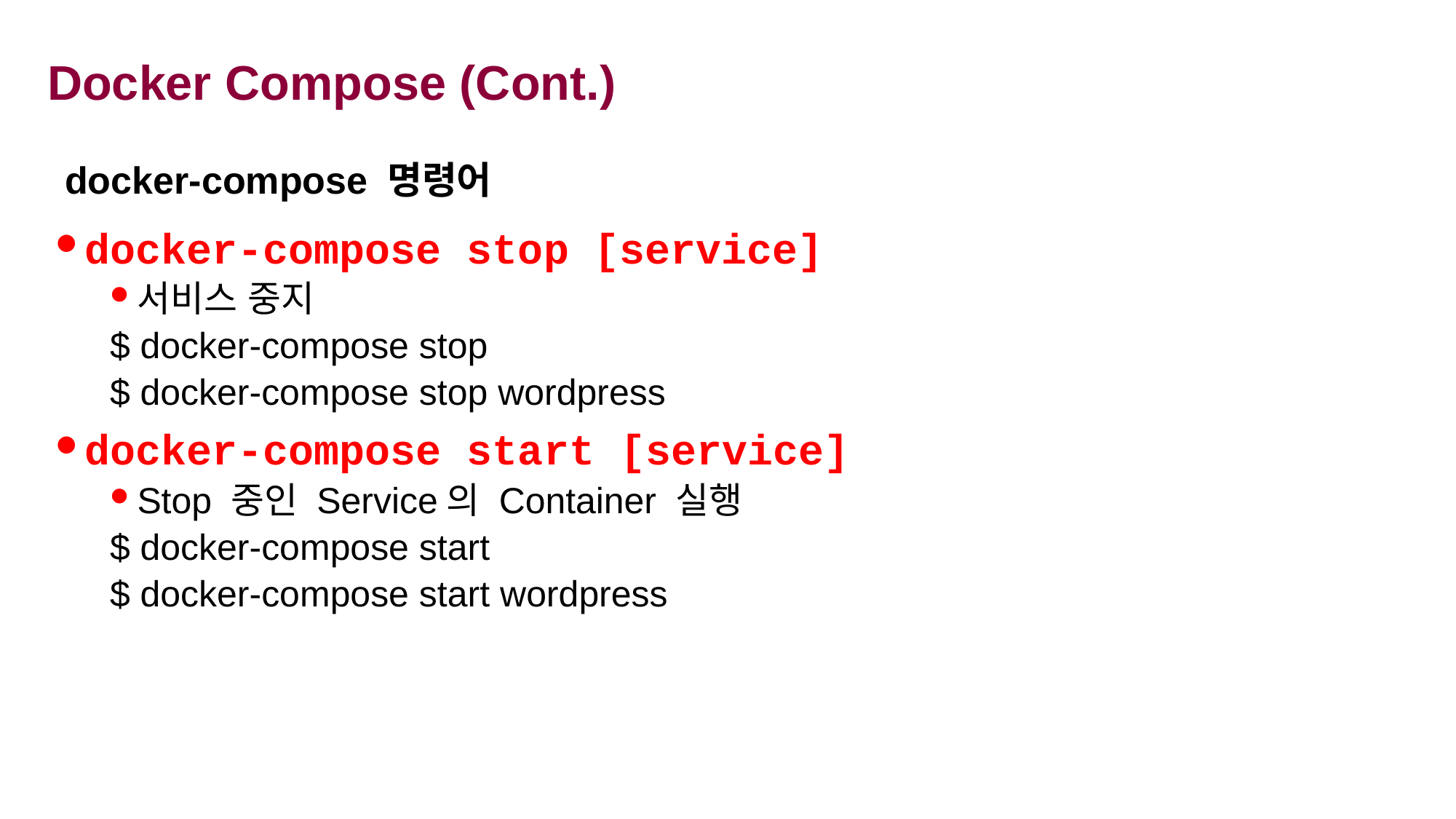

# Docker Compose (Cont.)
docker-compose 명령어
docker-compose stop [service]
서비스 중지
$ docker-compose stop
$ docker-compose stop wordpress
docker-compose start [service]
Stop 중인 Service의 Container 실행
$ docker-compose start
$ docker-compose start wordpress